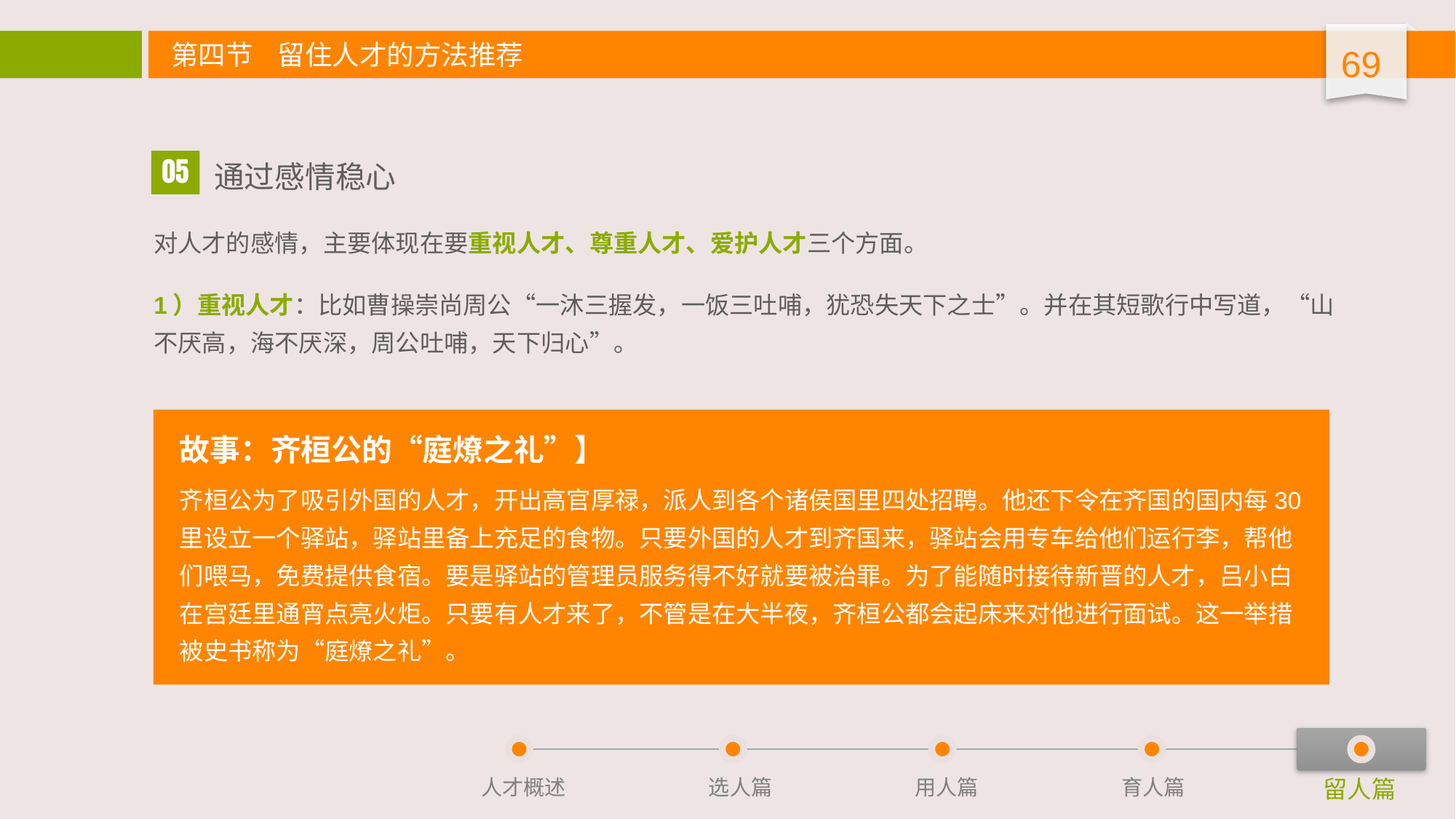

通过感情稳心
05
对人才的感情，主要体现在要重视人才、尊重人才、爱护人才三个方面。
1）重视人才：比如曹操崇尚周公“一沐三握发，一饭三吐哺，犹恐失天下之士”。并在其短歌行中写道，“山不厌高，海不厌深，周公吐哺，天下归心”。

故事：齐桓公的“庭燎之礼”】
齐桓公为了吸引外国的人才，开出高官厚禄，派人到各个诸侯国里四处招聘。他还下令在齐国的国内每30里设立一个驿站，驿站里备上充足的食物。只要外国的人才到齐国来，驿站会用专车给他们运行李，帮他们喂马，免费提供食宿。要是驿站的管理员服务得不好就要被治罪。为了能随时接待新晋的人才，吕小白在宫廷里通宵点亮火炬。只要有人才来了，不管是在大半夜，齐桓公都会起床来对他进行面试。这一举措被史书称为“庭燎之礼”。